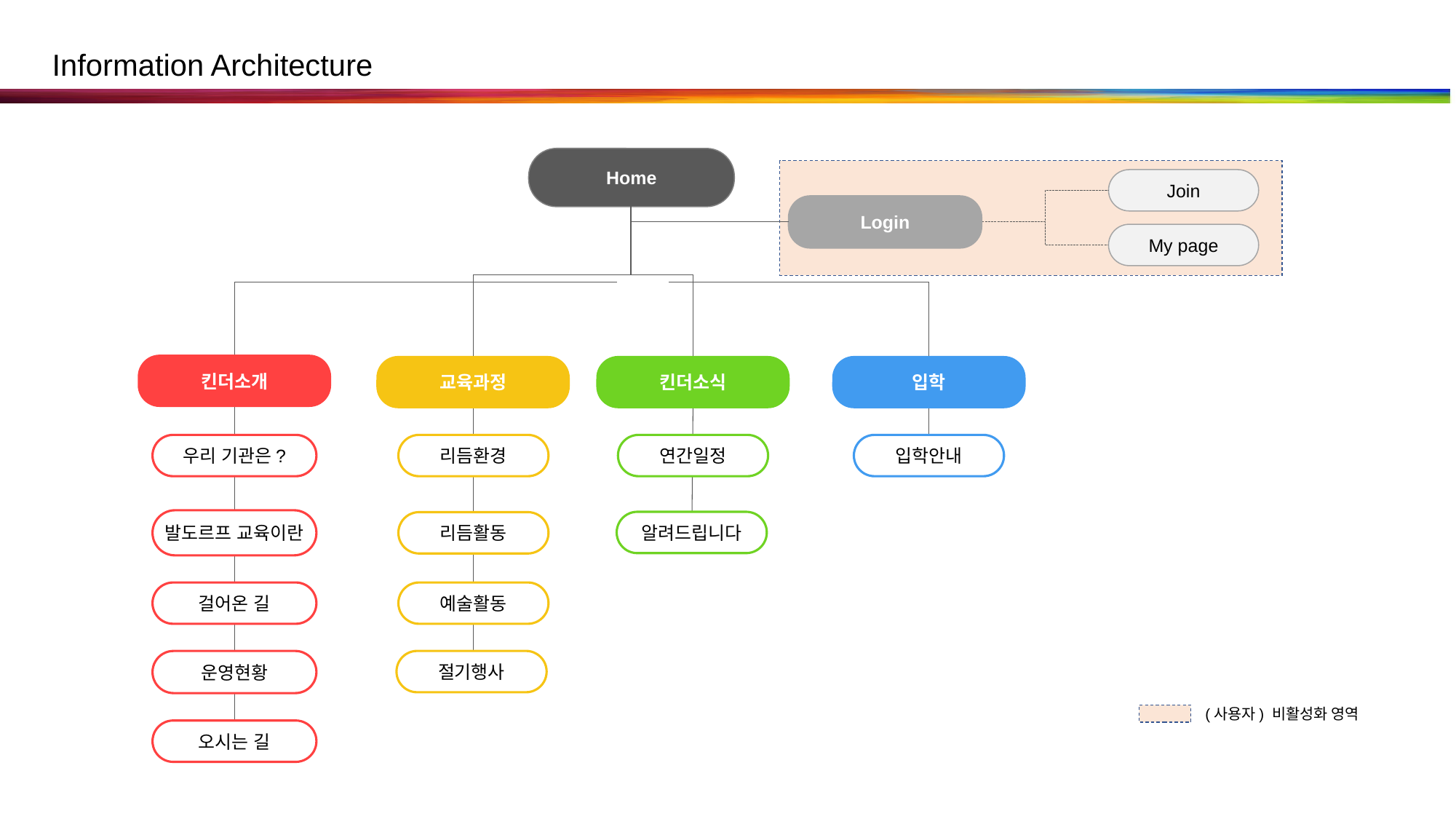

Information Architecture
Home

Join
Login
My page
킨더소개
교육과정
킨더소식
입학
우리 기관은?
연간일정
입학안내
리듬환경
발도르프 교육이란
알려드립니다
리듬활동
걸어온 길
예술활동
운영현황
절기행사
(사용자) 비활성화 영역

오시는 길